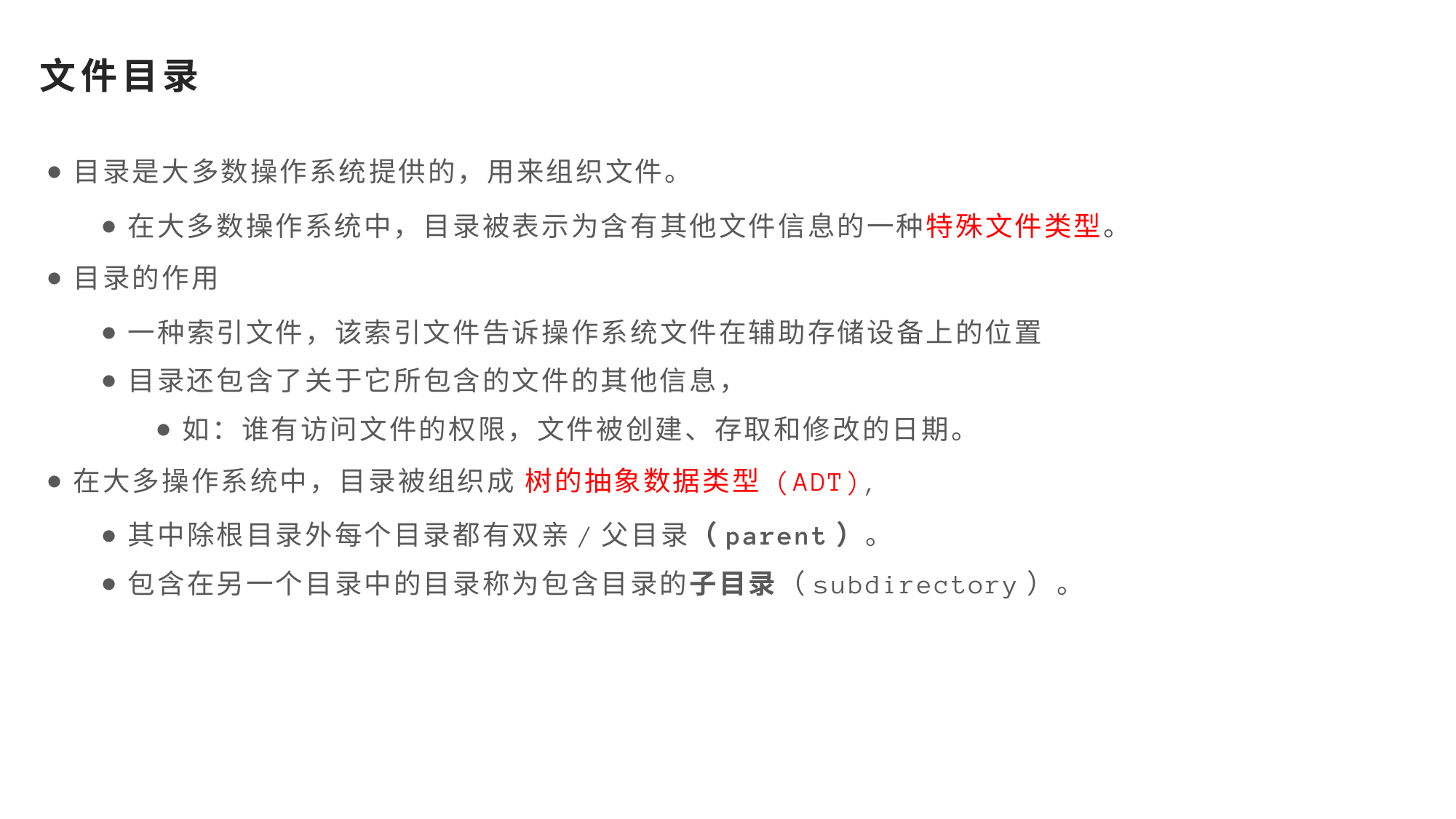

# 文件目录
目录是大多数操作系统提供的，用来组织文件。
在大多数操作系统中，目录被表示为含有其他文件信息的一种特殊文件类型。
目录的作用
一种索引文件，该索引文件告诉操作系统文件在辅助存储设备上的位置
目录还包含了关于它所包含的文件的其他信息，
如：谁有访问文件的权限，文件被创建、存取和修改的日期。
在大多操作系统中，目录被组织成 树的抽象数据类型 (ADT),
其中除根目录外每个目录都有双亲/父目录（parent）。
包含在另一个目录中的目录称为包含目录的子目录（subdirectory）。